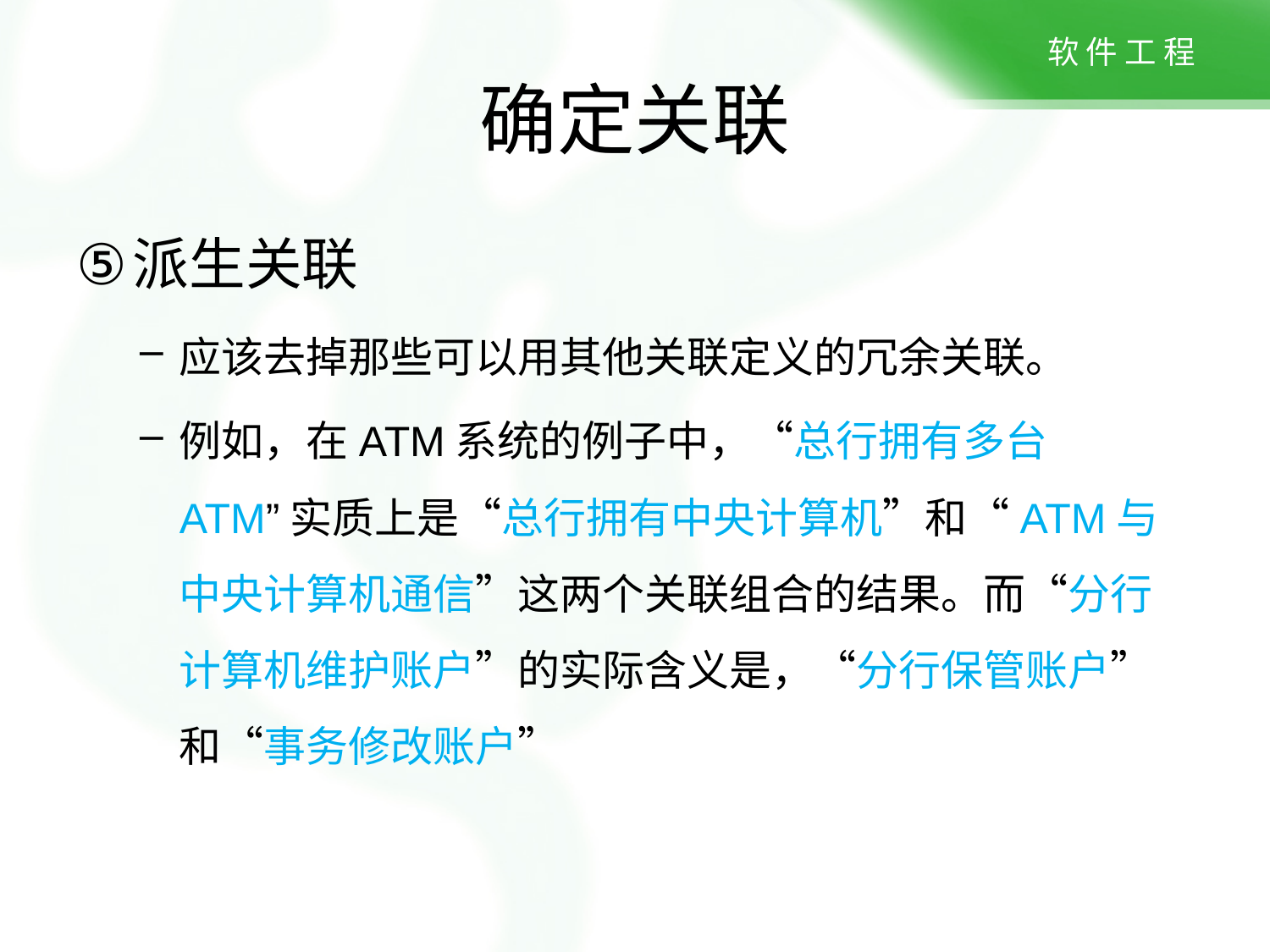

# 确定关联
派生关联
应该去掉那些可以用其他关联定义的冗余关联。
例如，在ATM系统的例子中，“总行拥有多台  ATM”实质上是“总行拥有中央计算机”和“ATM与中央计算机通信”这两个关联组合的结果。而“分行计算机维护账户”的实际含义是，“分行保管账户”和“事务修改账户”